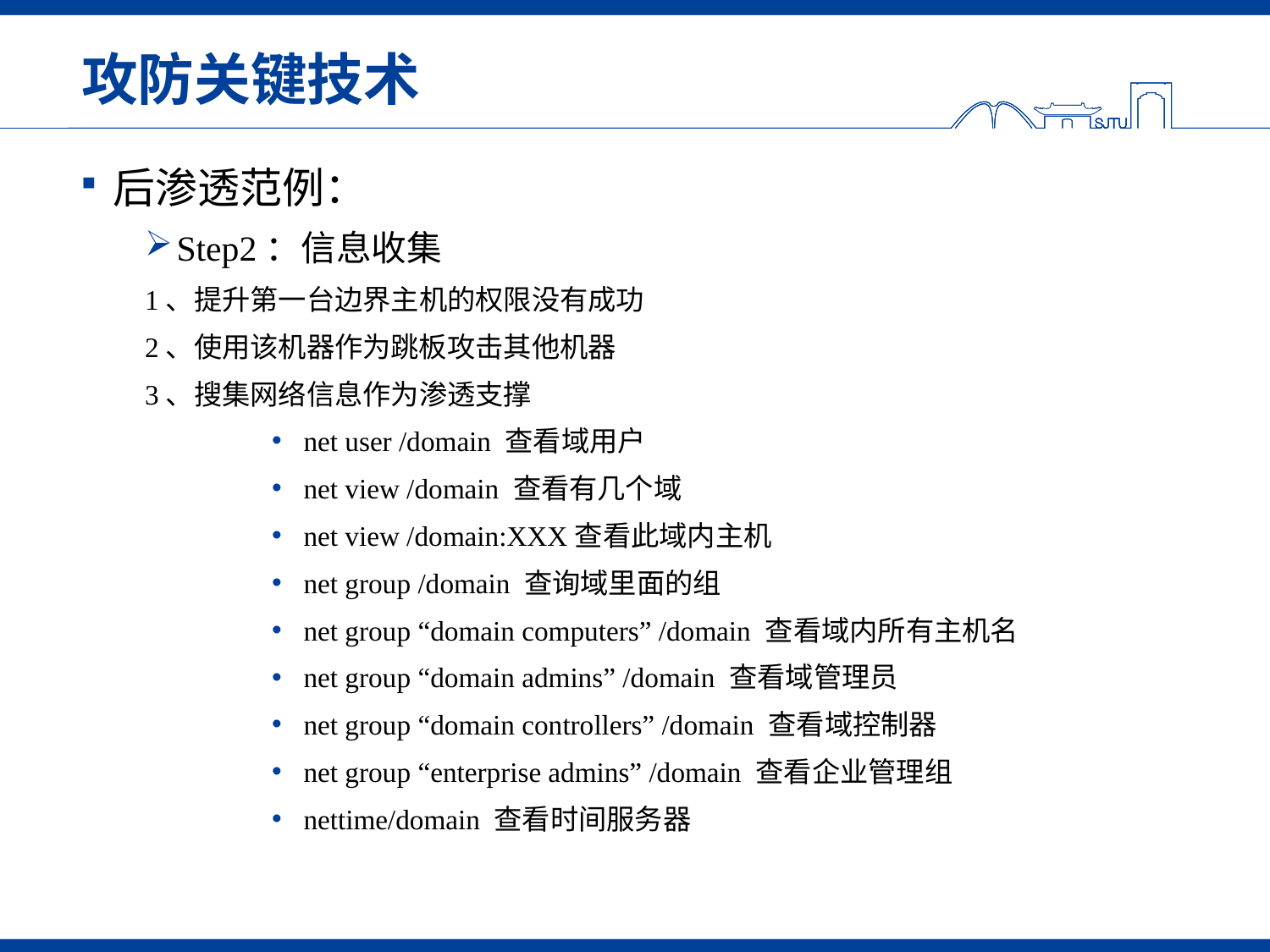

# 攻防关键技术
后渗透范例：
Step2：信息收集
1、提升第一台边界主机的权限没有成功
2、使用该机器作为跳板攻击其他机器
3、搜集网络信息作为渗透支撑
net user /domain 查看域用户
net view /domain 查看有几个域
net view /domain:XXX查看此域内主机
net group /domain 查询域里面的组
net group “domain computers” /domain 查看域内所有主机名
net group “domain admins” /domain 查看域管理员
net group “domain controllers” /domain 查看域控制器
net group “enterprise admins” /domain 查看企业管理组
nettime/domain 查看时间服务器